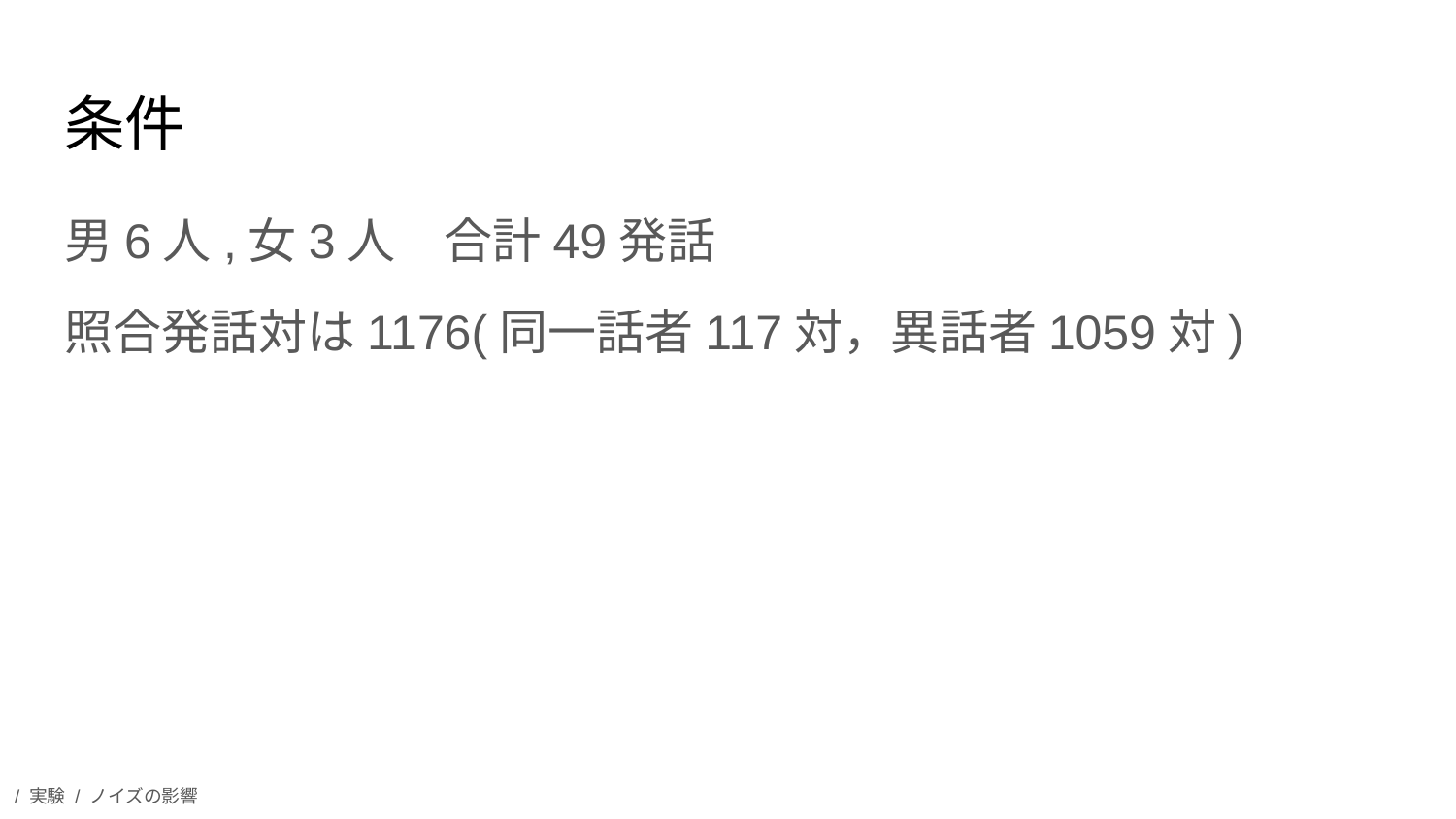

# 条件
男6人,女3人　合計49発話
照合発話対は1176(同一話者117対，異話者1059対)

/ 実験 / ノイズの影響